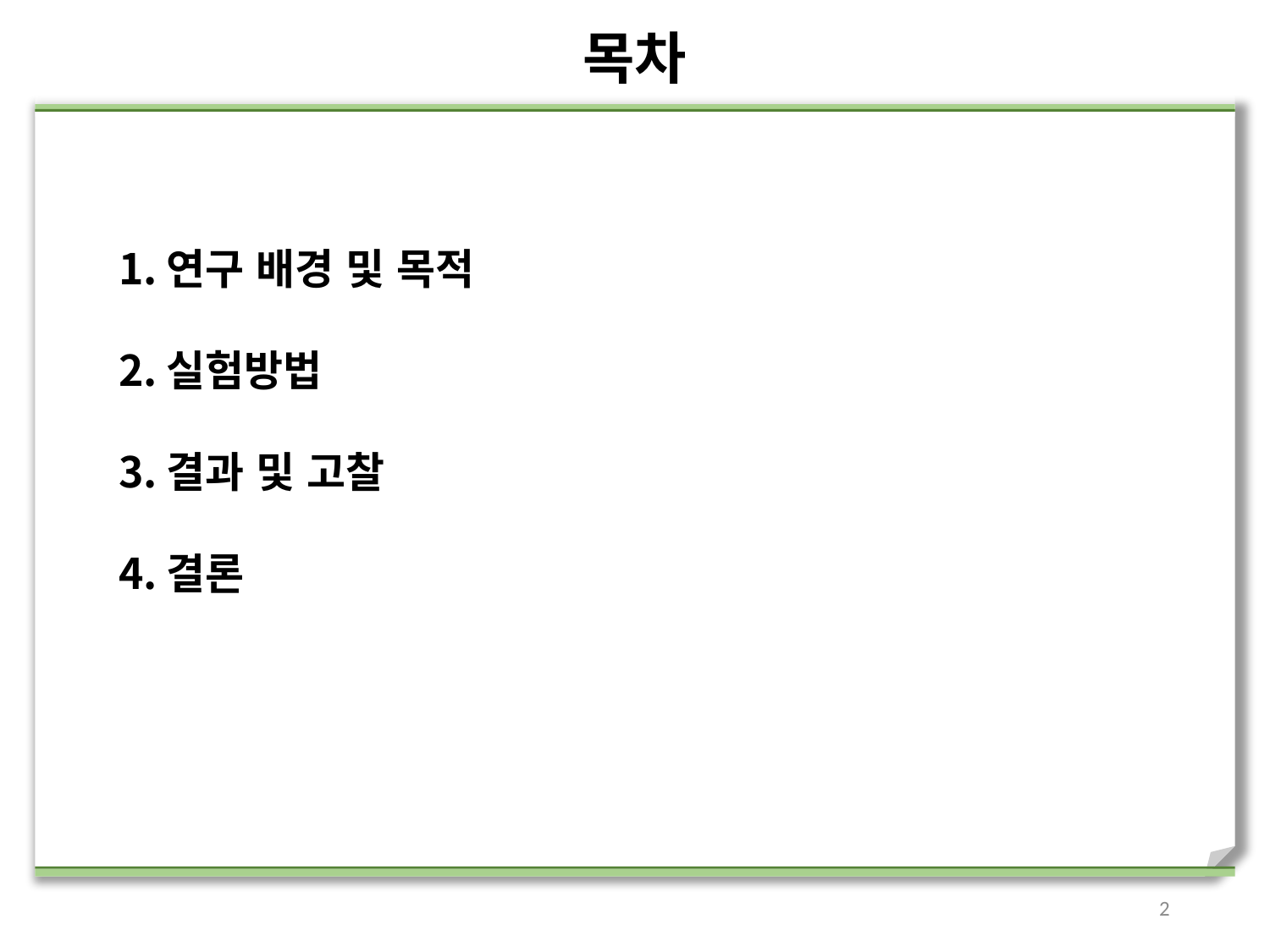

목차

연구 배경 및 목적

실험방법

결과 및 고찰

결론

2